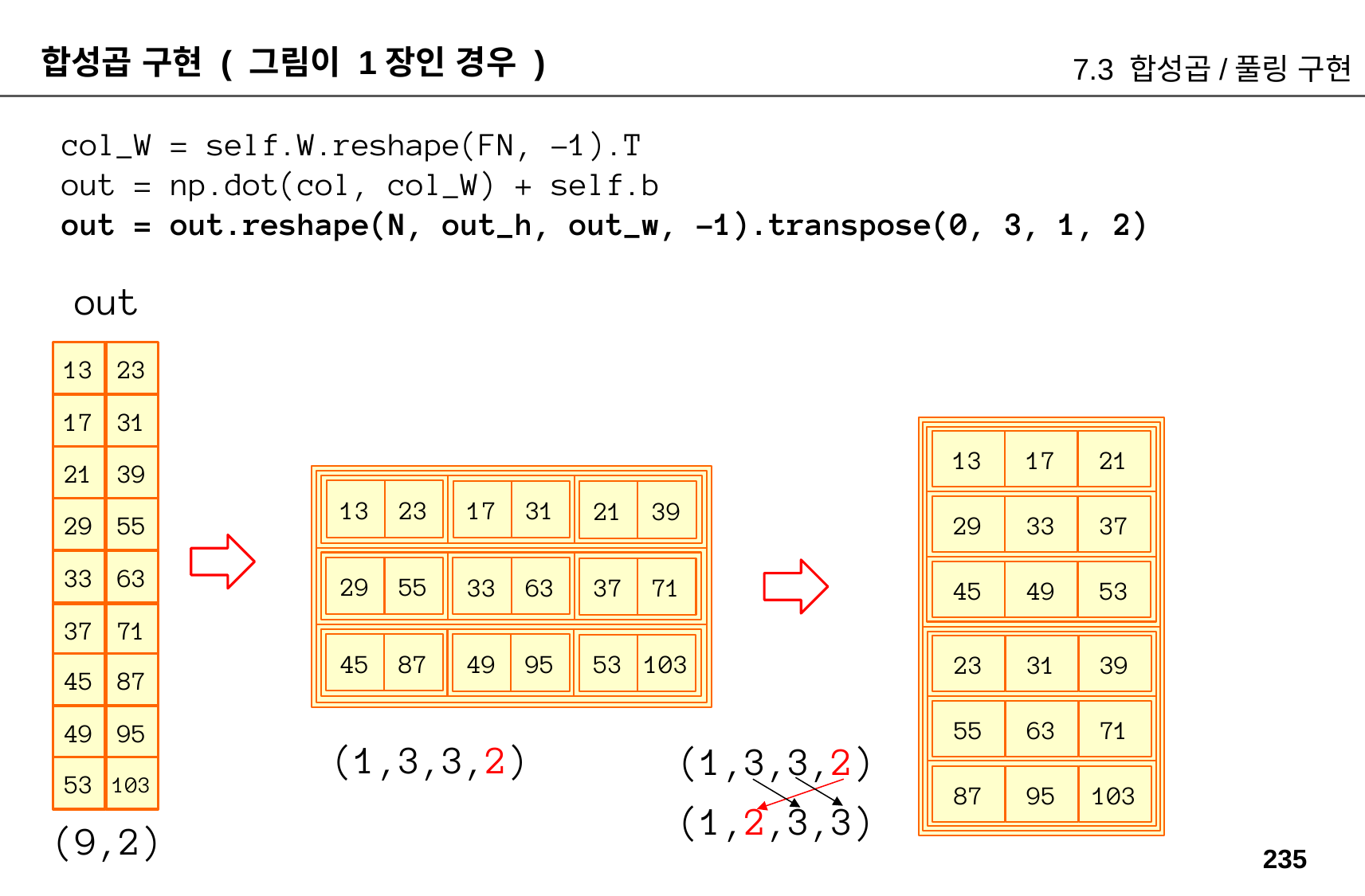

합성곱 구현 ( 그림이 1장인 경우 )
7.3 합성곱/풀링 구현
col_W = self.W.reshape(FN, -1).T
out = np.dot(col, col_W) + self.b
out = out.reshape(N, out_h, out_w, -1).transpose(0, 3, 1, 2)
out
13
23
17
31

13
17
21
21
39

13
23
17
31
21
39

29
33
37
29
55

33
63

29
55
33
63
37
71

45
49
53
37
71

45
87
49
95
53
103
23
31
39
45
87

55
63
71
49
95
(1,3,3,2)
(1,3,3,2)
53
103

87
95
103
(1,2,3,3)
(9,2)